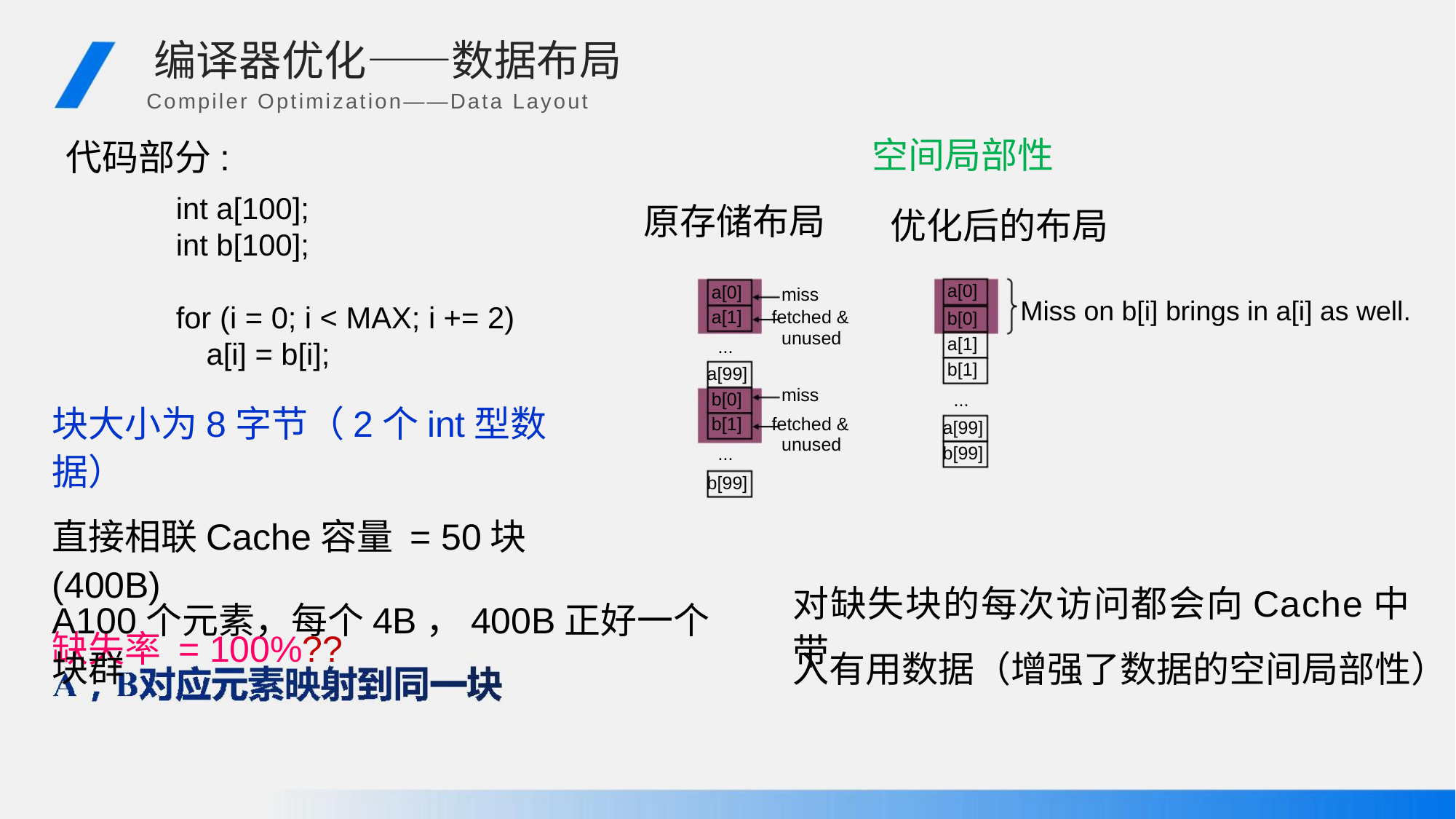

编译器优化——数据布局
Compiler Optimization——Data Layout
代码部分:
空间局部性
int a[100];
int b[100];
原存储布局
优化后的布局
a[0]
a[0]
miss
a[1] fetched &
unused
Miss on b[i] brings in a[i] as well.
for (i = 0; i < MAX; i += 2)
a[i] = b[i];
b[0]
a[1]
b[1]
...
a[99]
b[0]
miss
...
块大小为8字节（2个int型数据）
直接相联Cache容量 = 50块(400B)
缺失率 = 100%??
b[1] fetched &
unused
a[99]
b[99]
...
b[99]
对缺失块的每次访问都会向Cache中带
A100个元素，每个4B，400B正好一个块群
入有用数据（增强了数据的空间局部性）